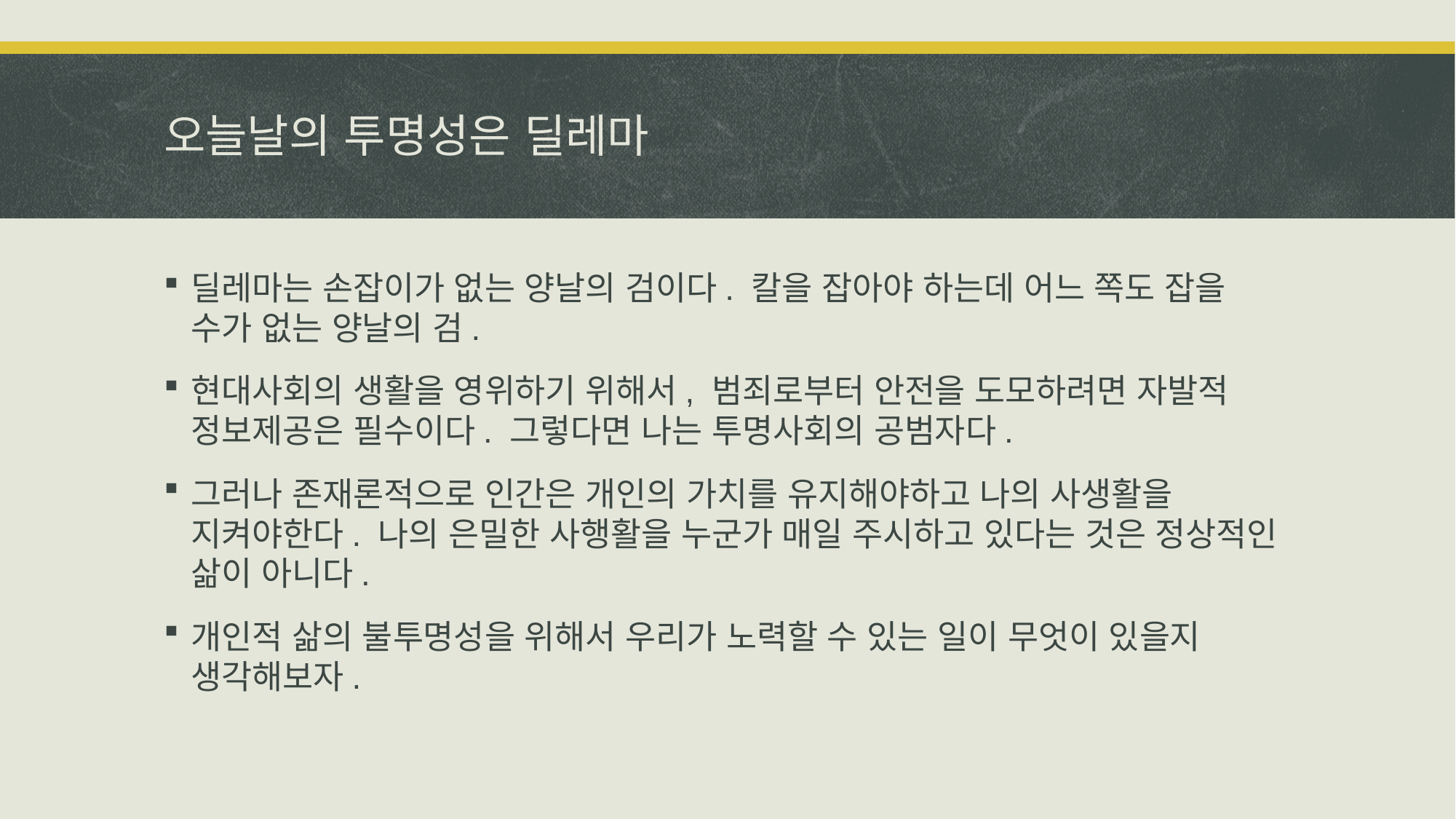

# 오늘날의 투명성은 딜레마
딜레마는 손잡이가 없는 양날의 검이다. 칼을 잡아야 하는데 어느 쪽도 잡을 수가 없는 양날의 검.
현대사회의 생활을 영위하기 위해서, 범죄로부터 안전을 도모하려면 자발적 정보제공은 필수이다. 그렇다면 나는 투명사회의 공범자다.
그러나 존재론적으로 인간은 개인의 가치를 유지해야하고 나의 사생활을 지켜야한다. 나의 은밀한 사행활을 누군가 매일 주시하고 있다는 것은 정상적인 삶이 아니다.
개인적 삶의 불투명성을 위해서 우리가 노력할 수 있는 일이 무엇이 있을지 생각해보자.